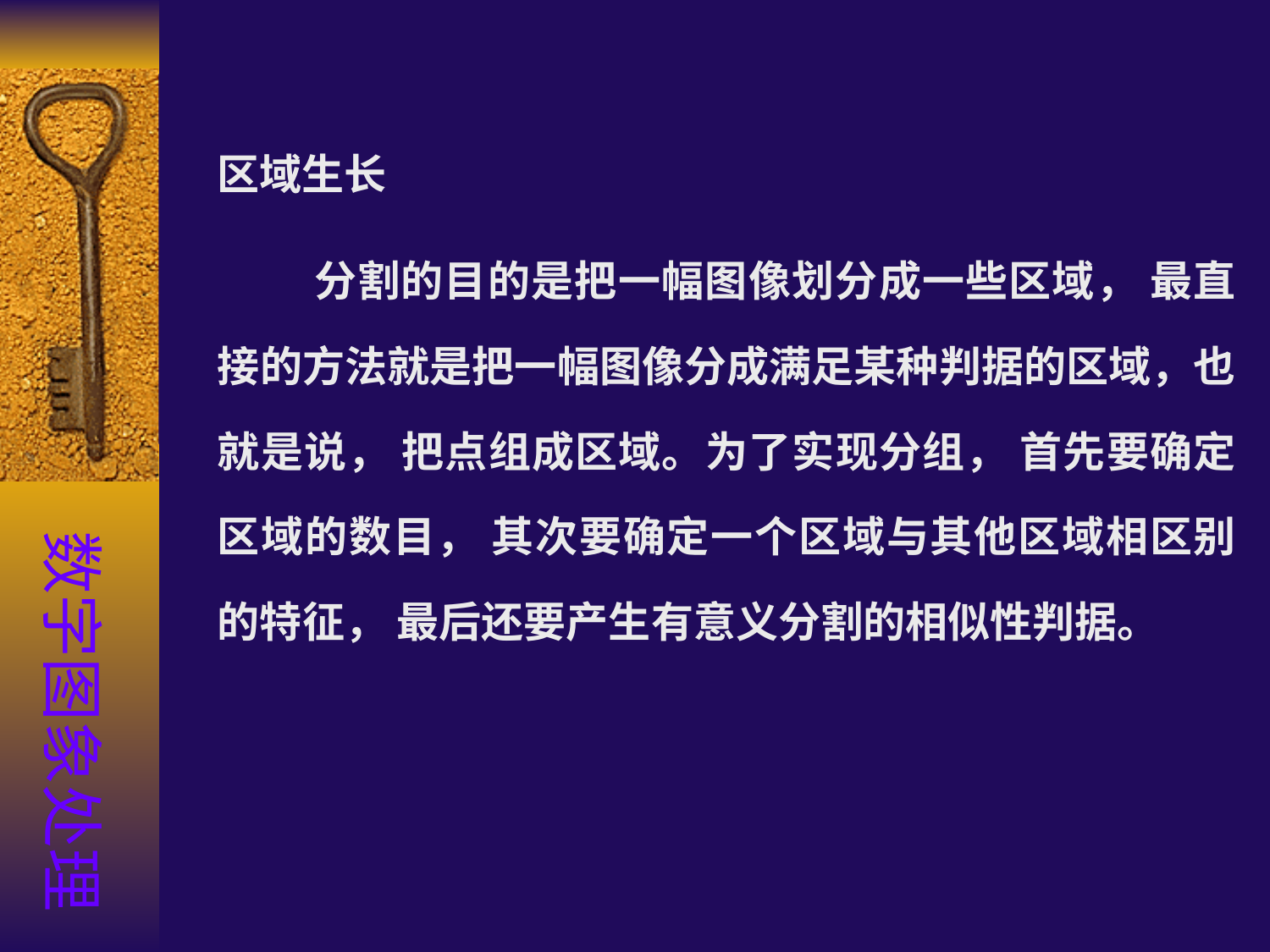

区域生长
        分割的目的是把一幅图像划分成一些区域， 最直接的方法就是把一幅图像分成满足某种判据的区域，也就是说， 把点组成区域。为了实现分组， 首先要确定区域的数目， 其次要确定一个区域与其他区域相区别的特征， 最后还要产生有意义分割的相似性判据。
数字图象处理